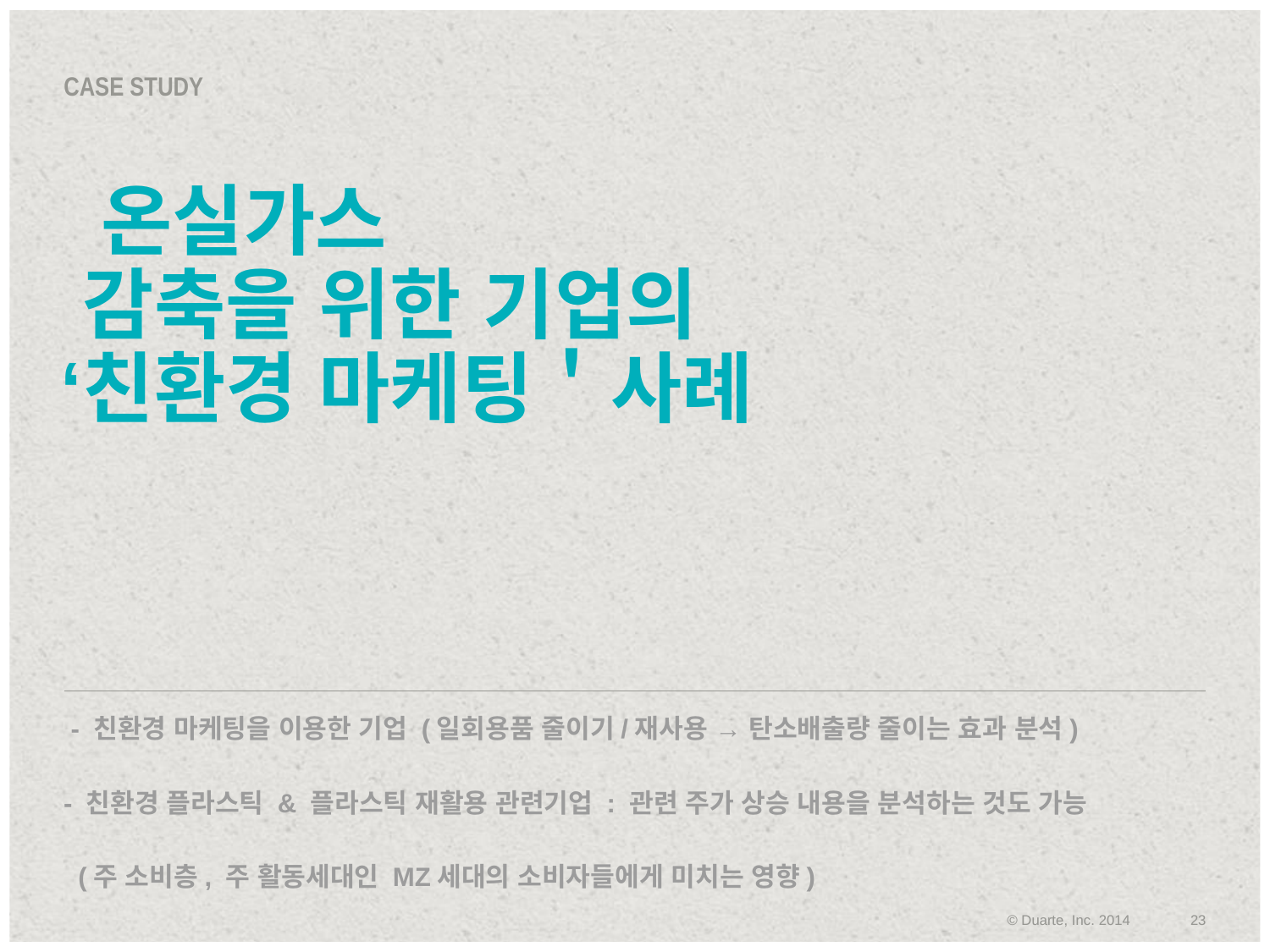

CASE STUDY
# 온실가스 감축을 위한 기업의 ‘친환경 마케팅＇사례
 - 친환경 마케팅을 이용한 기업 (일회용품 줄이기/재사용 → 탄소배출량 줄이는 효과 분석)
- 친환경 플라스틱 & 플라스틱 재활용 관련기업 : 관련 주가 상승 내용을 분석하는 것도 가능
  (주 소비층, 주 활동세대인 MZ세대의 소비자들에게 미치는 영향)
.